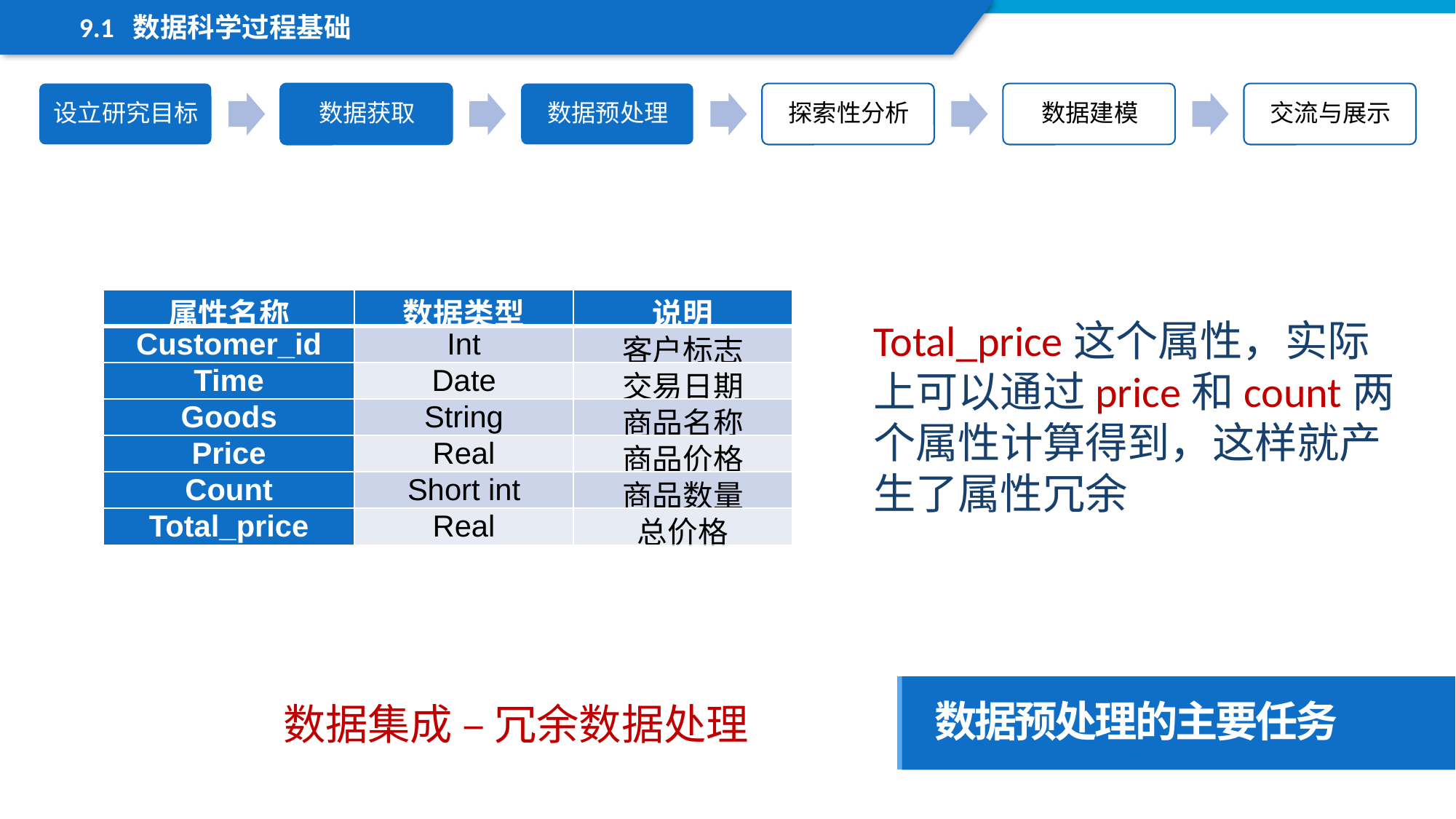

9.1  数据科学过程基础
设立研究目标

数据获取

数据预处理

探索性分析

数据建模

交流与展示
| 属性名称 | 数据类型 | 说明 |
| --- | --- | --- |
| Customer\_id | Int | 客户标志 |
| Time | Date | 交易日期 |
| Goods | String | 商品名称 |
| Price | Real | 商品价格 |
| Count | Short int | 商品数量 |
| Total\_price | Real | 总价格 |
Total_price这个属性，实际上可以通过price和count两个属性计算得到，这样就产生了属性冗余

数据预处理的主要任务
数据集成 – 冗余数据处理